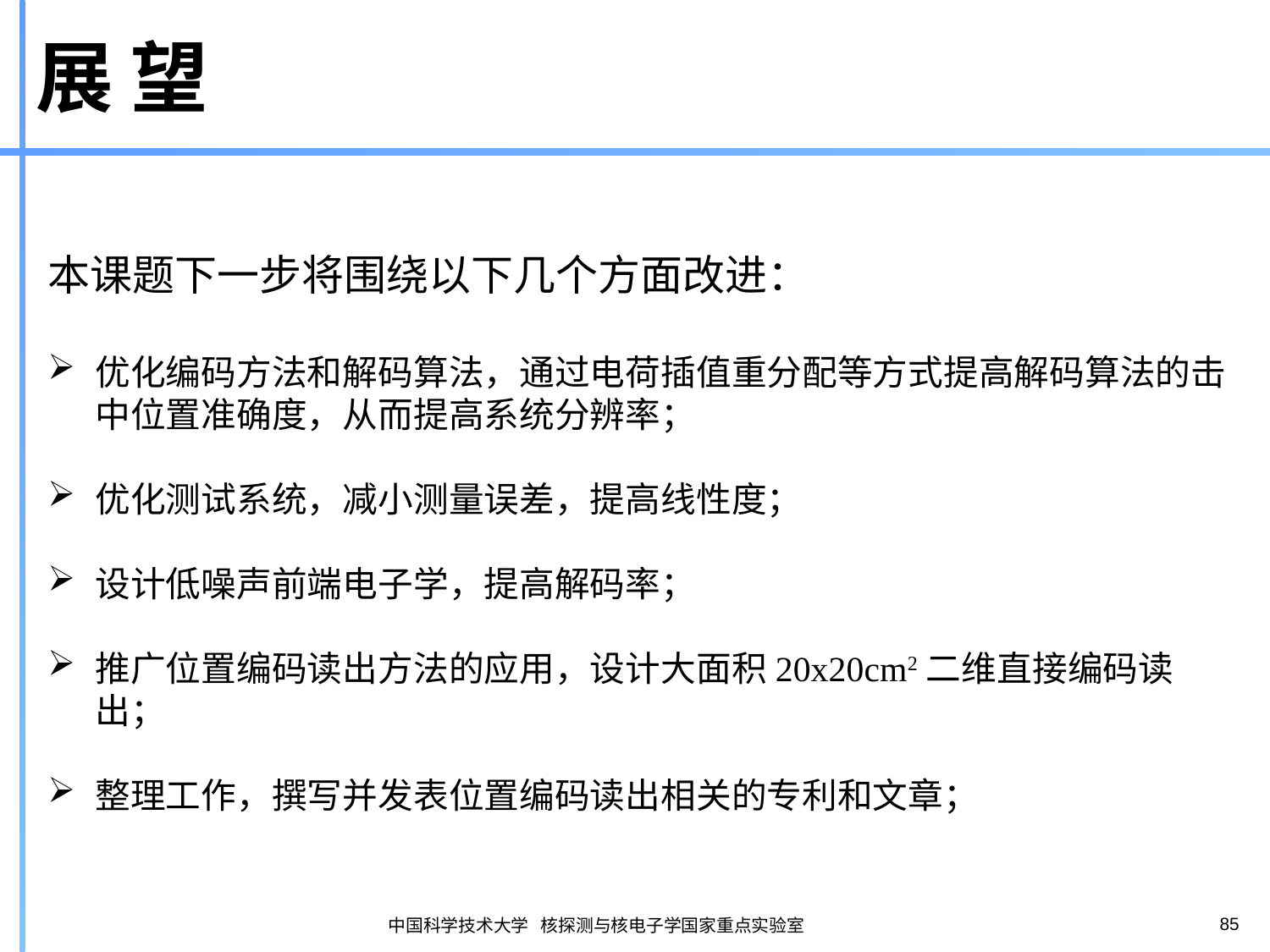

# 展 望
本课题下一步将围绕以下几个方面改进：

优化编码方法和解码算法，通过电荷插值重分配等方式提高解码算法的击中位置准确度，从而提高系统分辨率；

优化测试系统，减小测量误差，提高线性度；

设计低噪声前端电子学，提高解码率；

推广位置编码读出方法的应用，设计大面积20x20cm2二维直接编码读出；

整理工作，撰写并发表位置编码读出相关的专利和文章；
85
中国科学技术大学   核探测与核电子学国家重点实验室